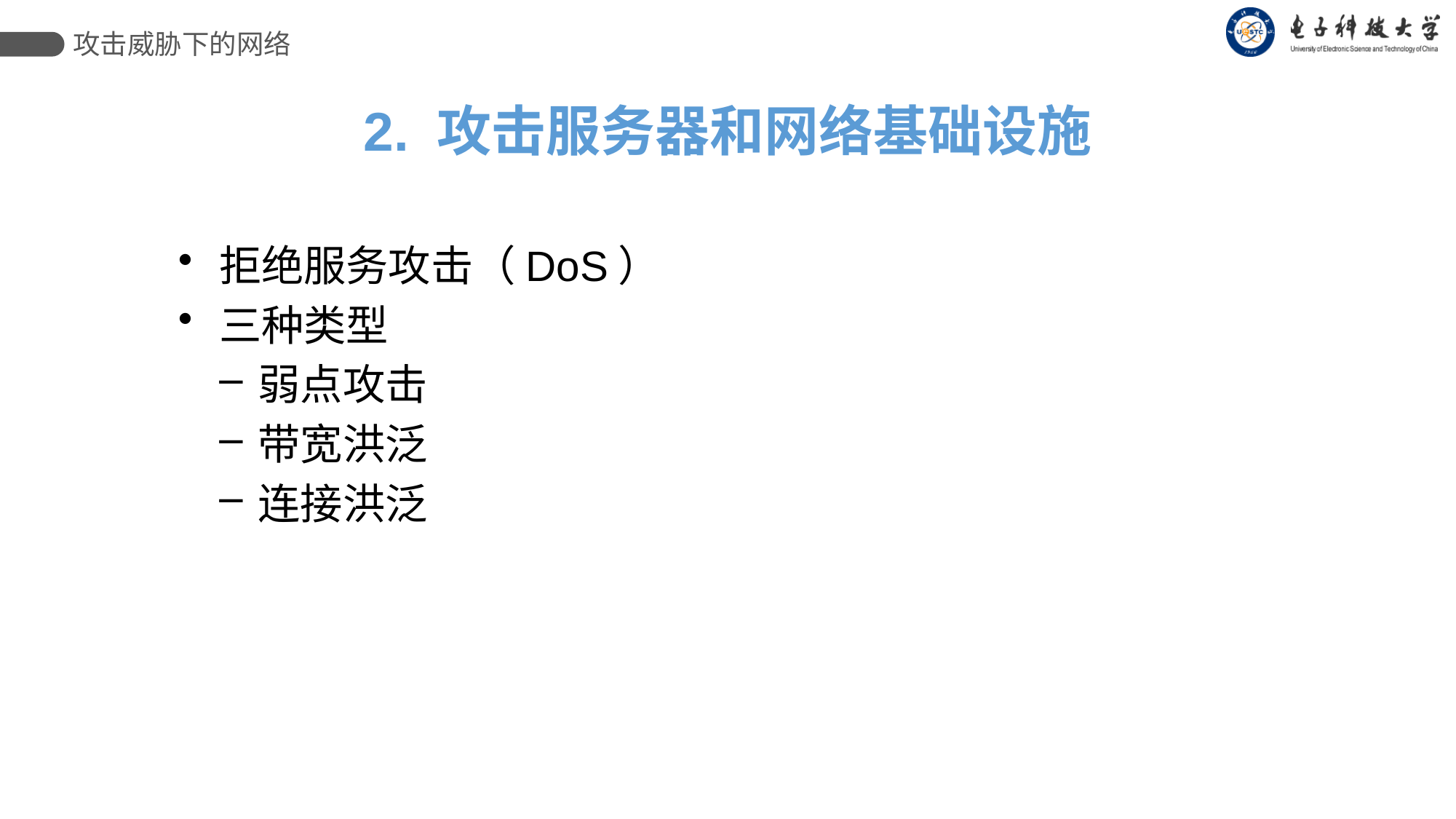

攻击威胁下的网络

2. 攻击服务器和网络基础设施
拒绝服务攻击（DoS）
三种类型
弱点攻击
带宽洪泛
连接洪泛